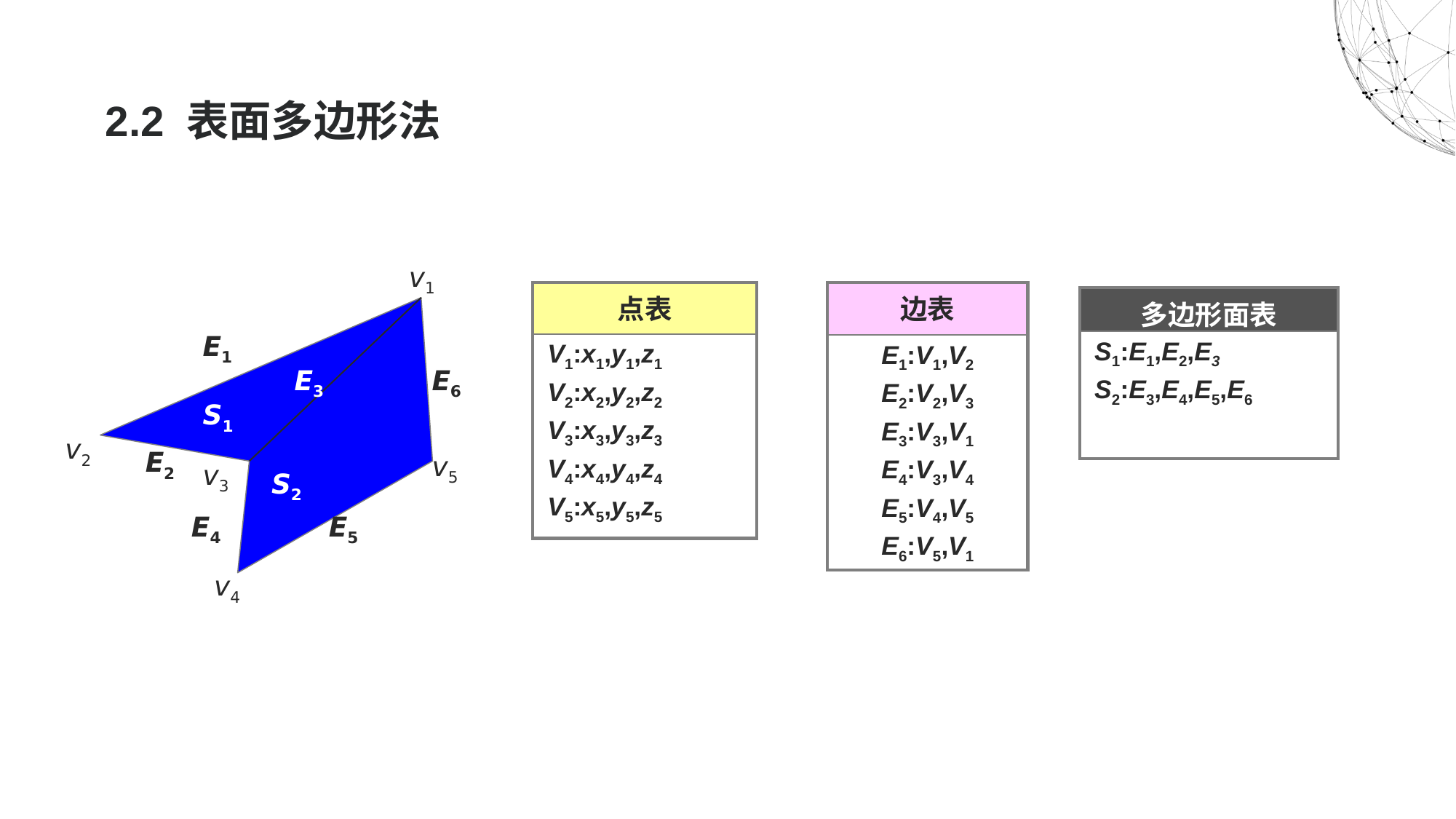

# 2.2 表面多边形法
v1
v2
v5
v3
v4
| 点表 |
| --- |
| V1:x1,y1,z1 V2:x2,y2,z2 V3:x3,y3,z3 V4:x4,y4,z4 V5:x5,y5,z5 |
| 边表 |
| --- |
| E1:V1,V2 E2:V2,V3 E3:V3,V1 E4:V3,V4 E5:V4,V5 E6:V5,V1 |
| 多边形面表 |
| --- |
| S1:E1,E2,E3 S2:E3,E4,E5,E6 |

E1
E3
E6
S1
E2
S2
E4
E5